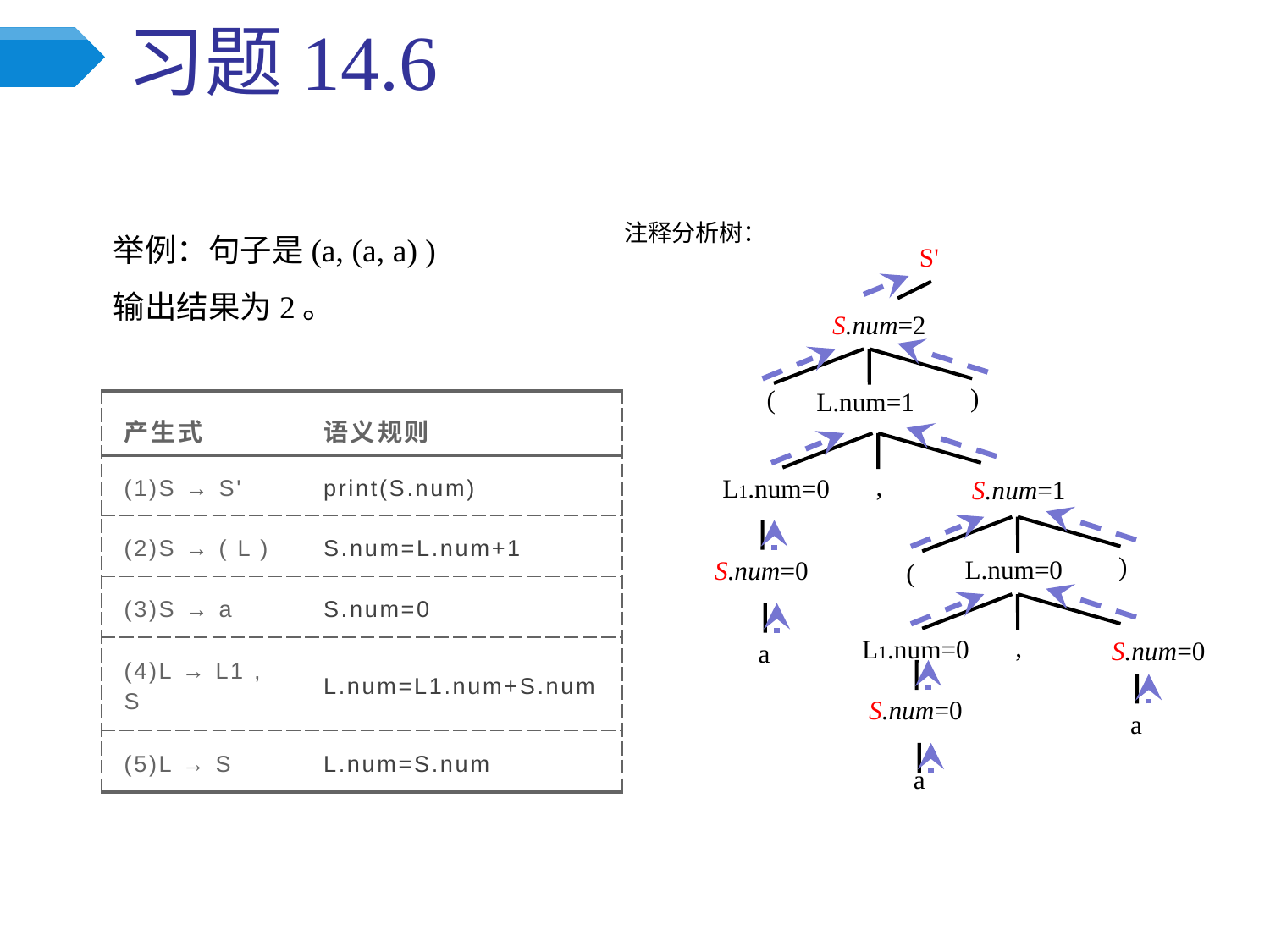

# 习题14.6
举例：句子是(a, (a, a) )
输出结果为2。
注释分析树：
S'

S.num=2

)
(
L.num=1
| 产生式 | 语义规则 |
| --- | --- |
| (1)S → S' | print(S.num) |
| (2)S → ( L ) | S.num=L.num+1 |
| (3)S → a | S.num=0 |
| (4)L → L1 , S | L.num=L1.num+S.num |
| (5)L → S | L.num=S.num |

,
L1.num=0
S.num=1

)
S.num=0
L.num=0
(

,
L1.num=0
S.num=0
a

S.num=0
a

a